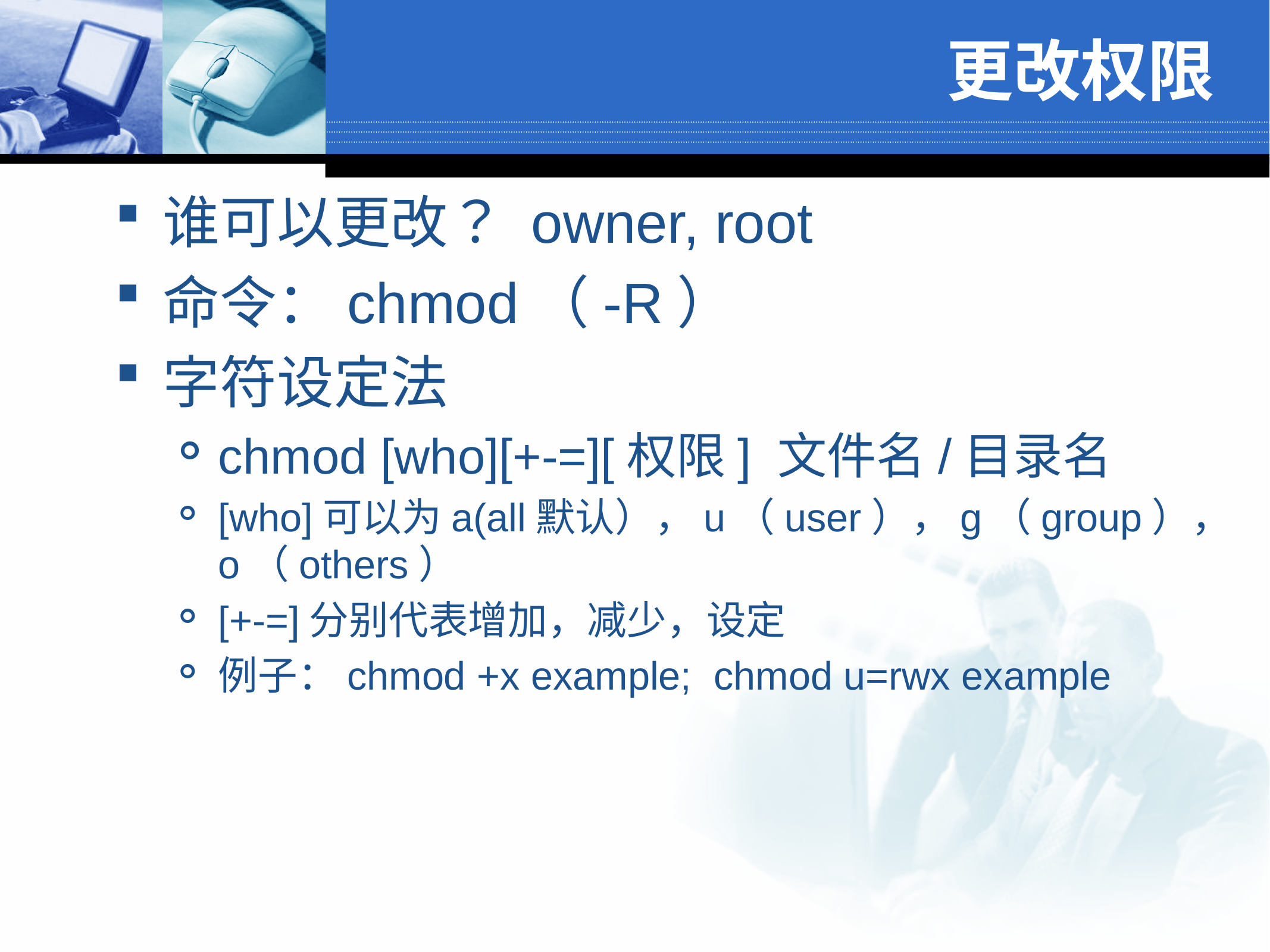

# 更改权限
谁可以更改？ owner, root
命令：chmod（-R）
字符设定法
chmod [who][+-=][权限] 文件名/目录名
[who]可以为a(all默认），u（user），g（group），o（others）
[+-=]分别代表增加，减少，设定
例子：chmod +x example;  chmod u=rwx example